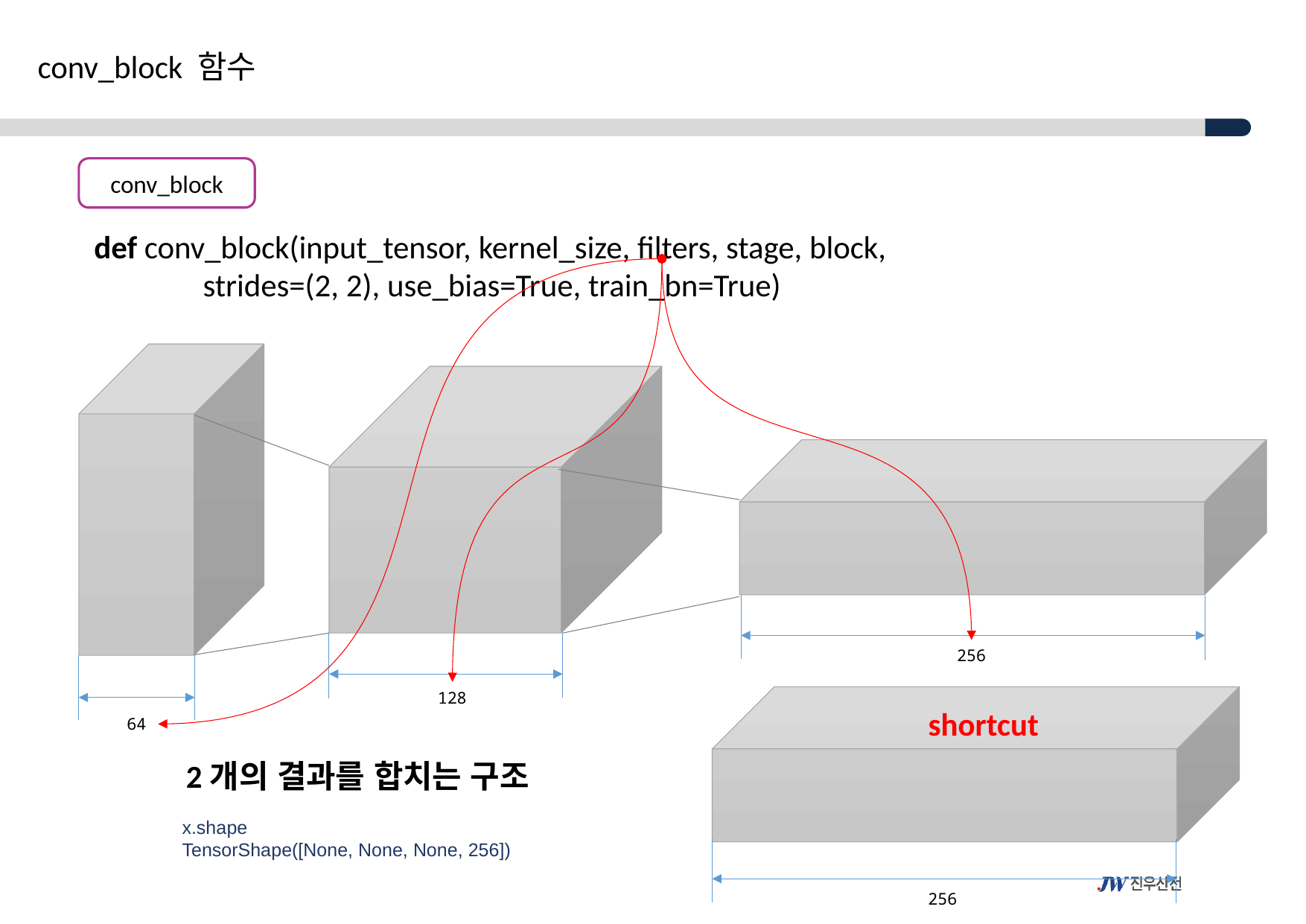

conv_block 함수
conv_block
def conv_block(input_tensor, kernel_size, filters, stage, block,
               strides=(2, 2), use_bias=True, train_bn=True)

256
128

shortcut
64
2개의 결과를 합치는 구조
x.shape
TensorShape([None, None, None, 256])
256